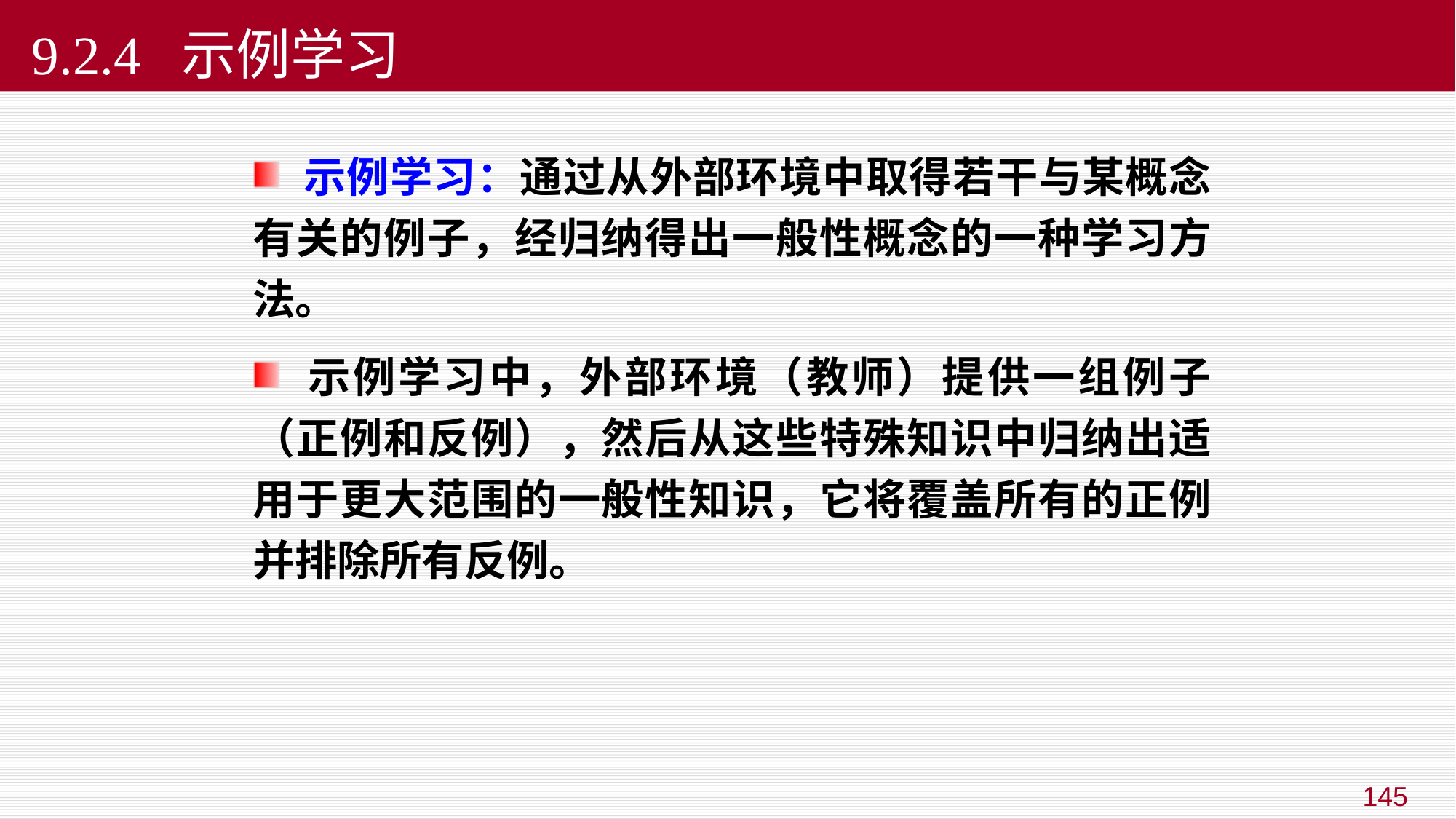

# 9.2.4  示例学习
 示例学习：通过从外部环境中取得若干与某概念有关的例子，经归纳得出一般性概念的一种学习方法。
 示例学习中，外部环境（教师）提供一组例子（正例和反例），然后从这些特殊知识中归纳出适用于更大范围的一般性知识，它将覆盖所有的正例并排除所有反例。
145